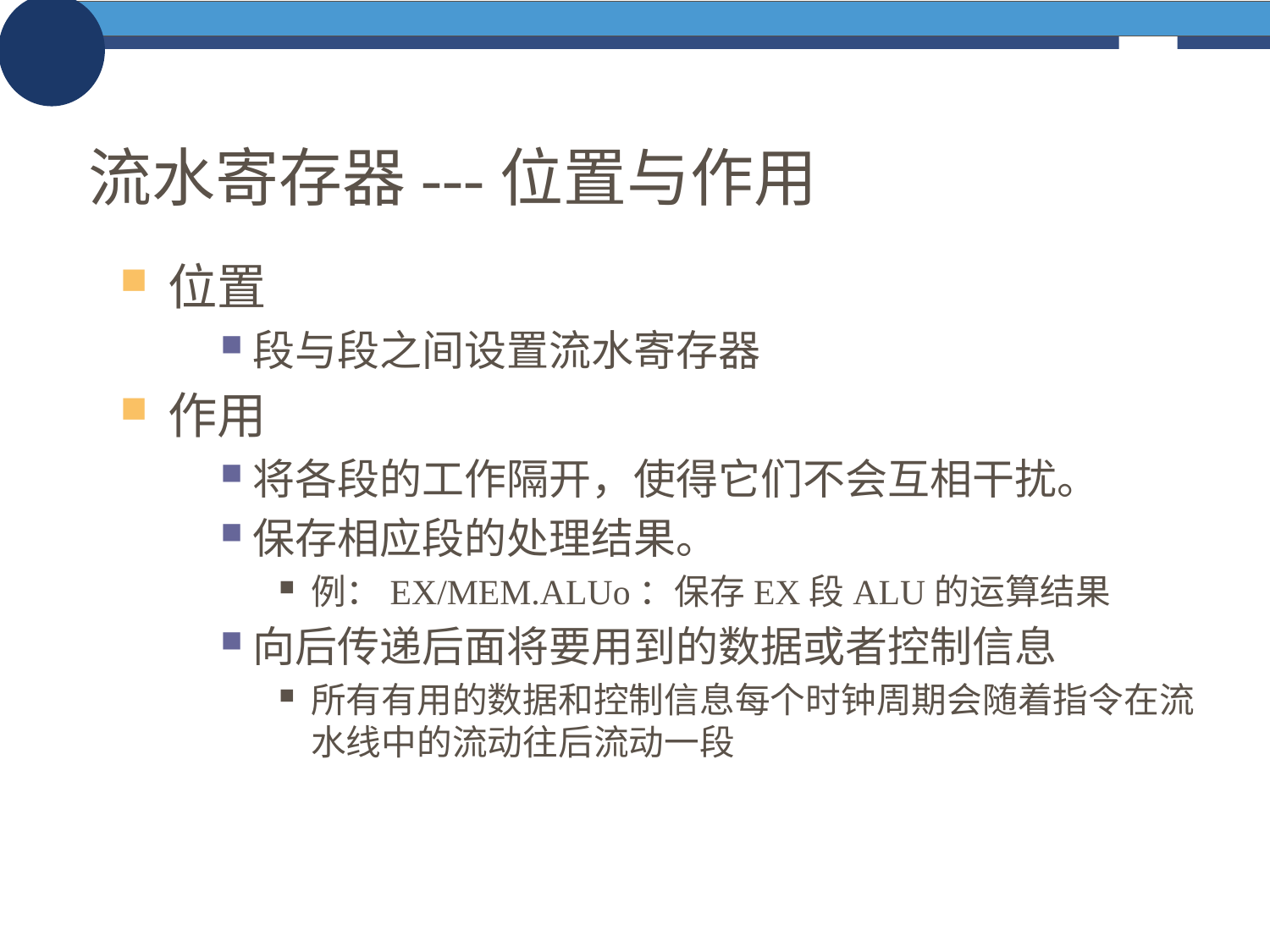

# 流水寄存器---位置与作用
位置
段与段之间设置流水寄存器
作用
将各段的工作隔开，使得它们不会互相干扰。
保存相应段的处理结果。
例：EX/MEM.ALUo：保存EX段ALU的运算结果
向后传递后面将要用到的数据或者控制信息
所有有用的数据和控制信息每个时钟周期会随着指令在流水线中的流动往后流动一段